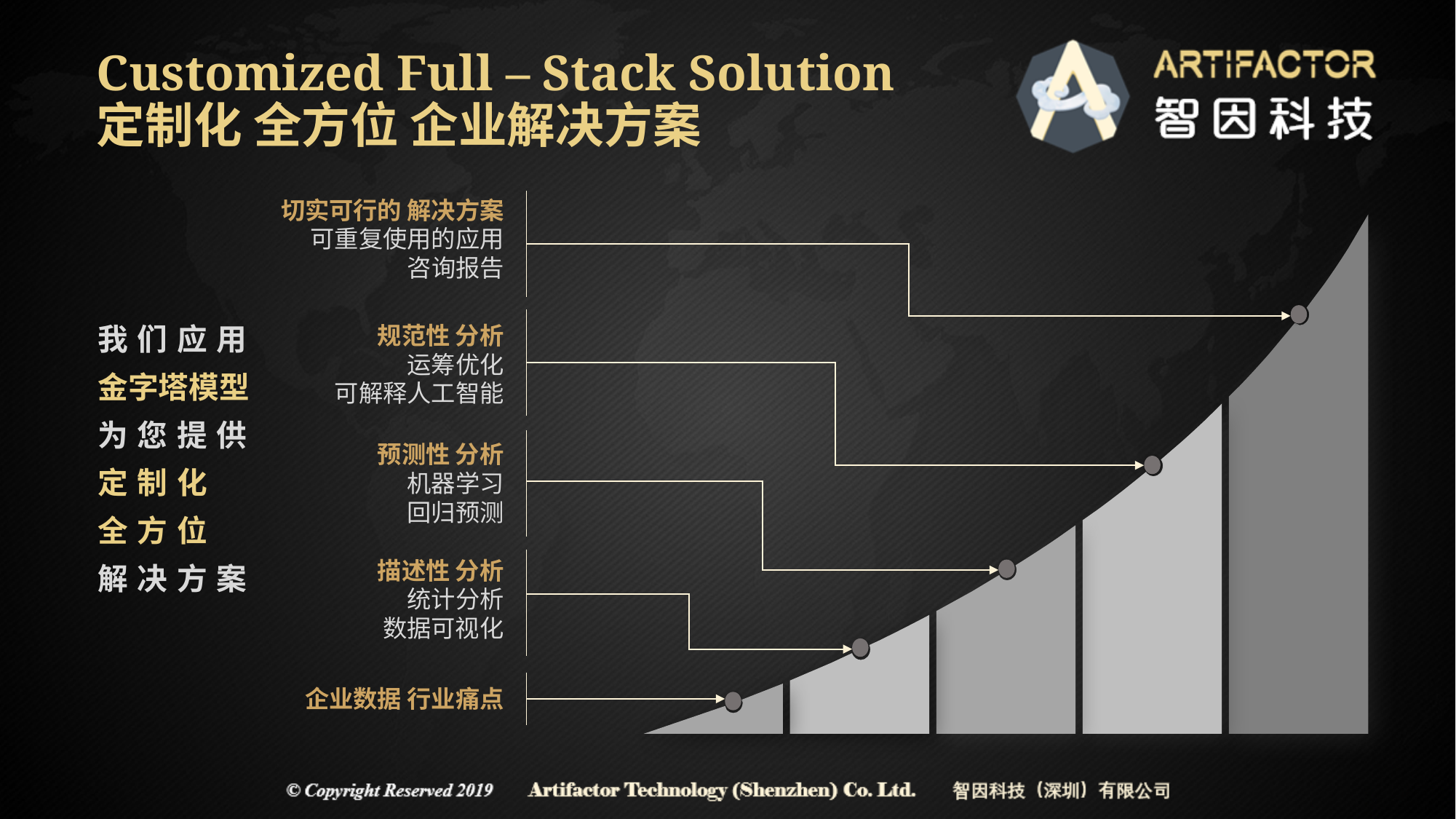

Customized Full – Stack Solution
定制化 全方位 企业解决方案
切实可行的 解决方案
可重复使用的应用
咨询报告

规范性 分析
运筹优化
可解释人工智能
我们应用
金字塔模型
为您提供
定制化
全方位
解决方案
预测性 分析
机器学习
回归预测
描述性 分析
统计分析
数据可视化
企业数据 行业痛点